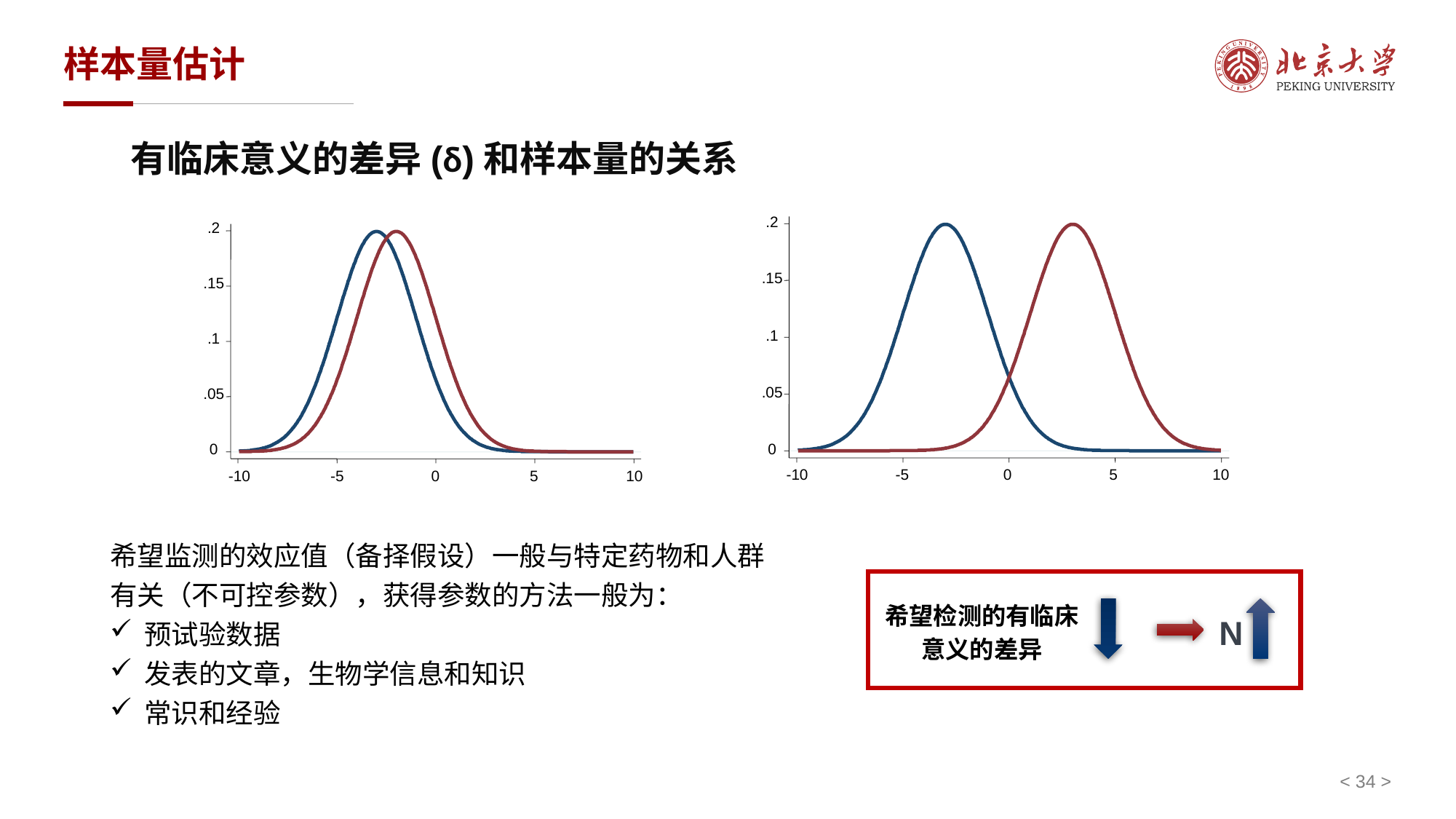

# 样本量估计
有临床意义的差异(δ)和样本量的关系
.2

.15

.1

.05

0

-10
-5
0
5
10
.2

.15

.1

.05

0

-10
-5
0
5
10
希望监测的效应值（备择假设）一般与特定药物和人群有关（不可控参数），获得参数的方法一般为：
预试验数据
发表的文章，生物学信息和知识
常识和经验

希望检测的有临床意义的差异

N

< 34 >